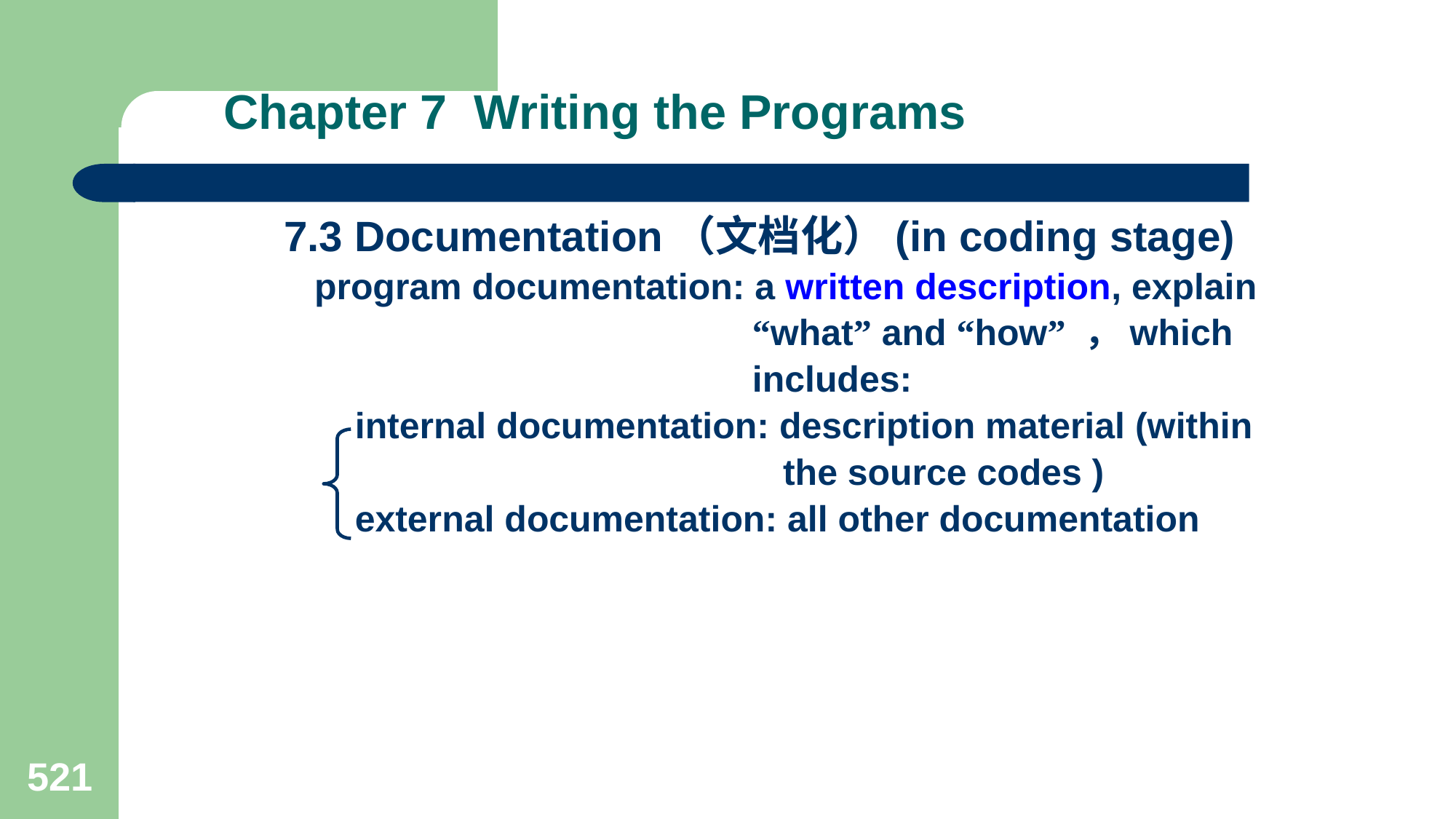

# Chapter 7  Writing the Programs
7.3 Documentation（文档化）(in coding stage)
   program documentation: a written description, explain
                                              “what” and “how” ，which
                                              includes:
       internal documentation: description material (within
                                                 the source codes )
       external documentation: all other documentation

521